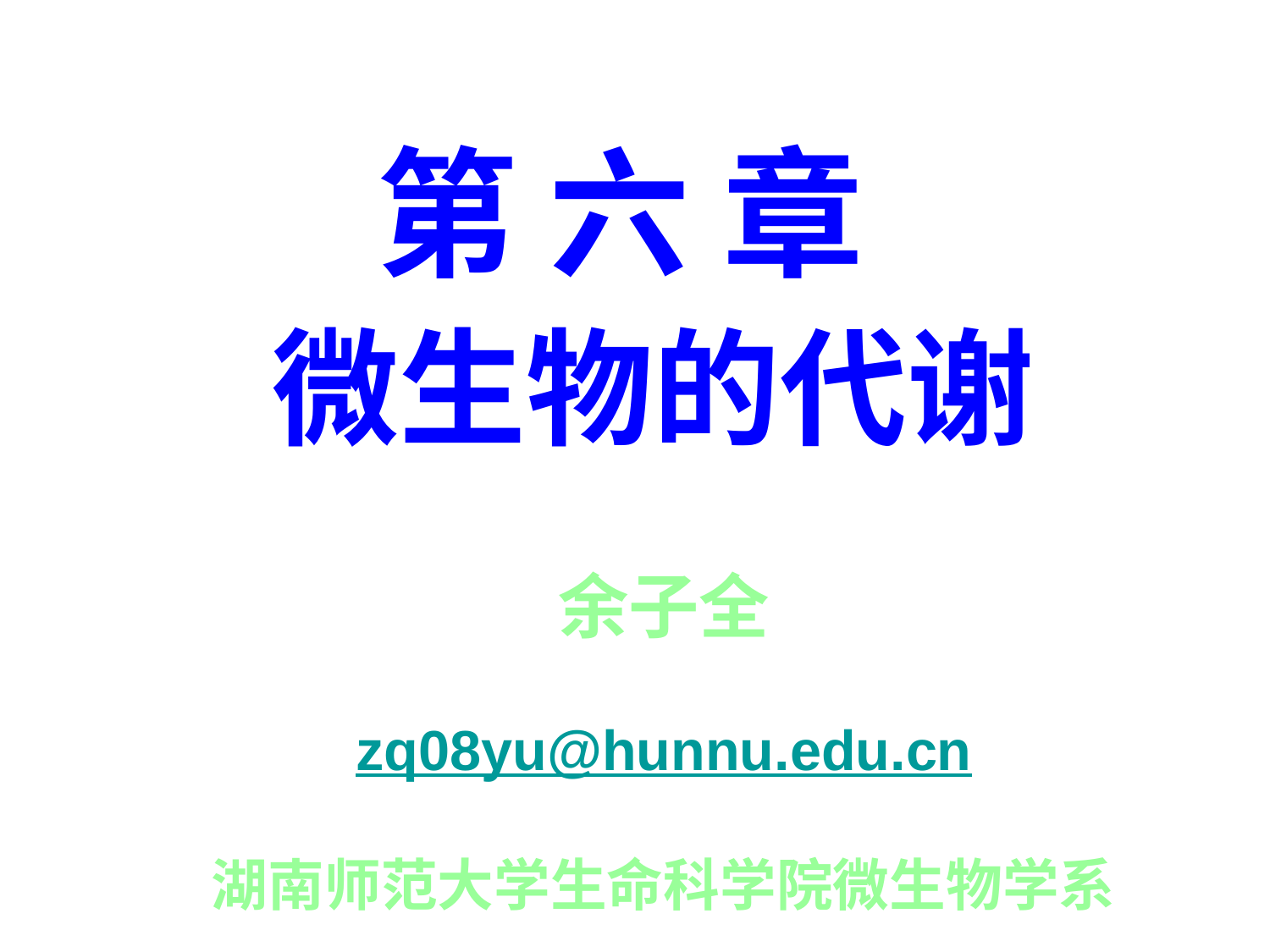

第 六 章
 微生物的代谢
余子全

zq08yu@hunnu.edu.cn

湖南师范大学生命科学院微生物学系